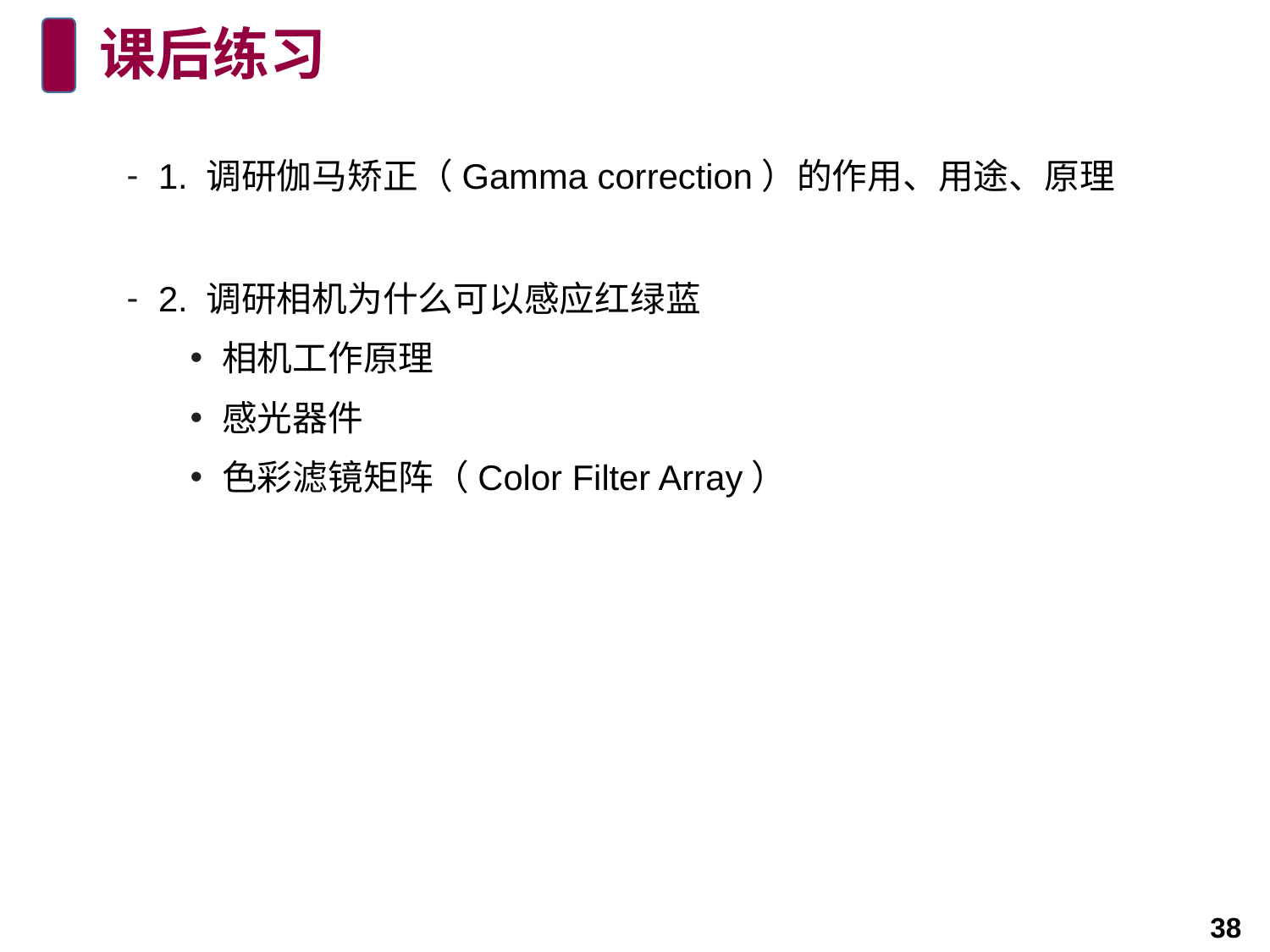

# 课后练习
1. 调研伽马矫正（Gamma correction）的作用、用途、原理

2. 调研相机为什么可以感应红绿蓝
相机工作原理
感光器件
色彩滤镜矩阵（Color Filter Array）

38